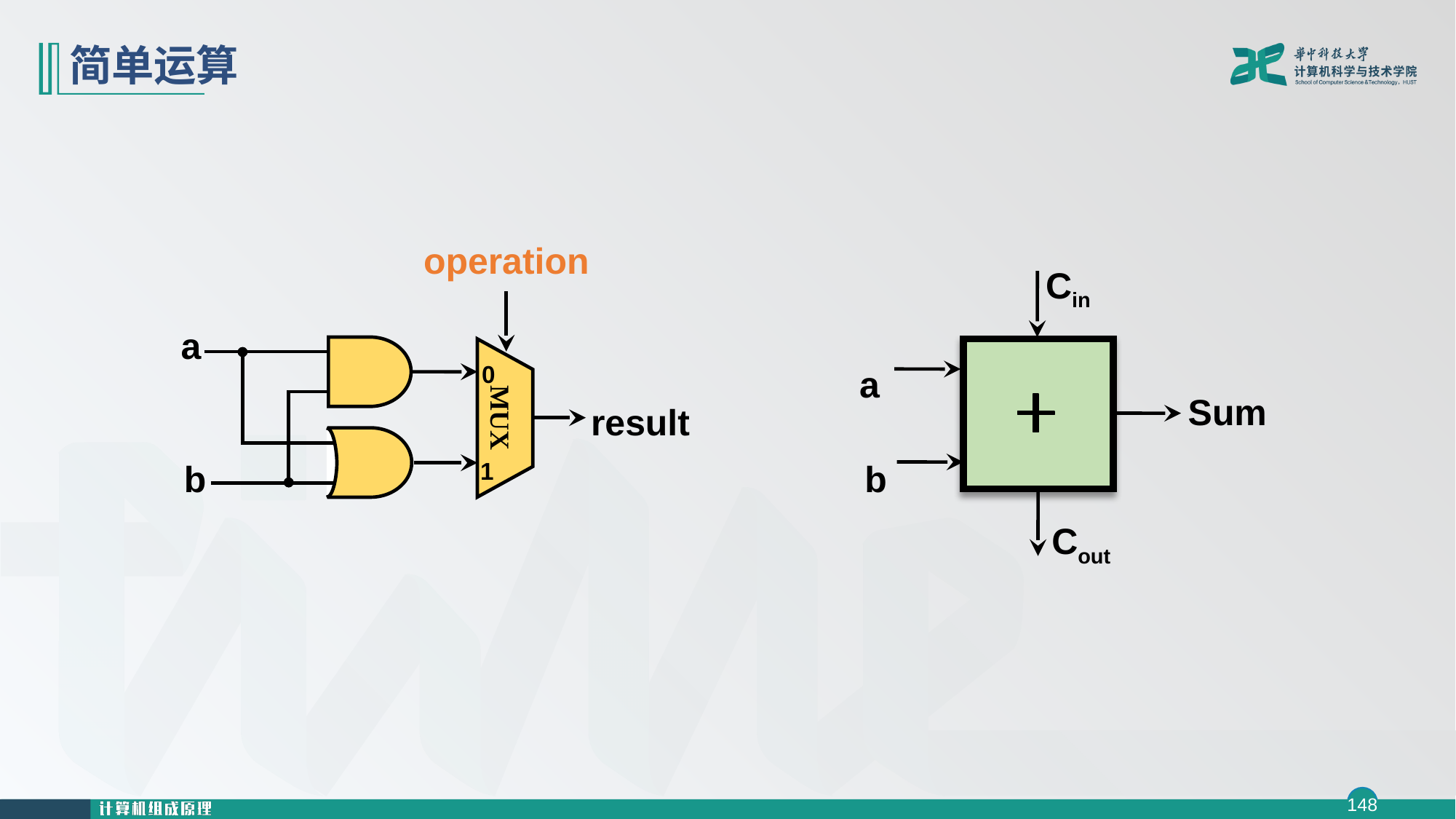

# 简单运算
operation
0
result
1
a

b

Cin

a
Sum

b
Cout
MUX